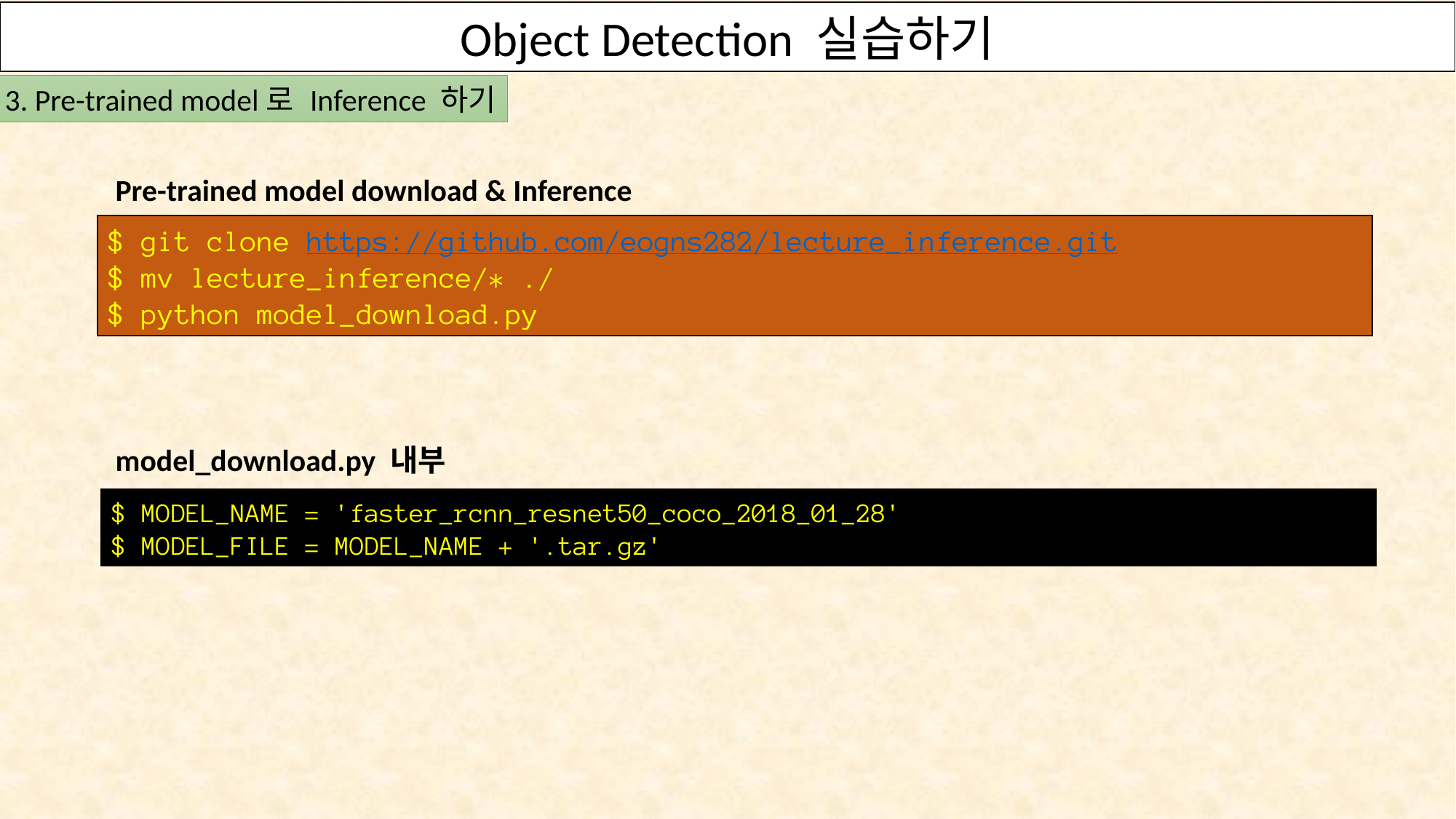

Object Detection 실습하기
OpenVINO의 Deep Learning Toolkit을 사용하여 S/W 구현하기
3. Pre-trained model로 Inference 하기
 Pre-trained model download & Inference
$ git clone https://github.com/eogns282/lecture_inference.git
$ mv lecture_inference/* ./
$ python model_download.py
 model_download.py 내부
$ MODEL_NAME = 'faster_rcnn_resnet50_coco_2018_01_28'
$ MODEL_FILE = MODEL_NAME + '.tar.gz'